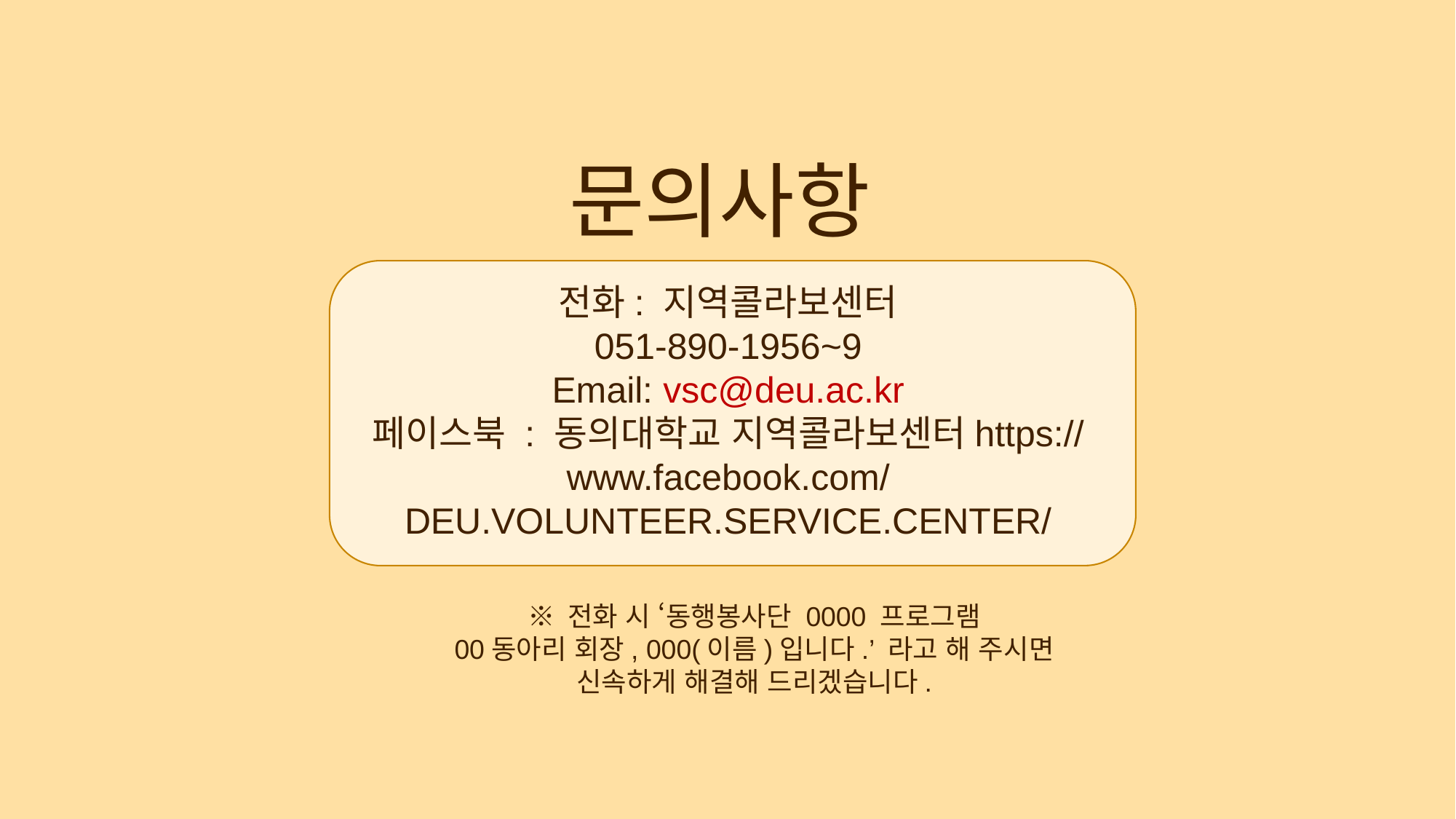

문의사항

전화: 지역콜라보센터
051-890-1956~9
Email: vsc@deu.ac.kr
페이스북 : 동의대학교 지역콜라보센터https://www.facebook.com/DEU.VOLUNTEER.SERVICE.CENTER/

※ 전화 시 ‘동행봉사단 0000 프로그램
00동아리 회장, 000(이름)입니다.’ 라고 해 주시면
신속하게 해결해 드리겠습니다.